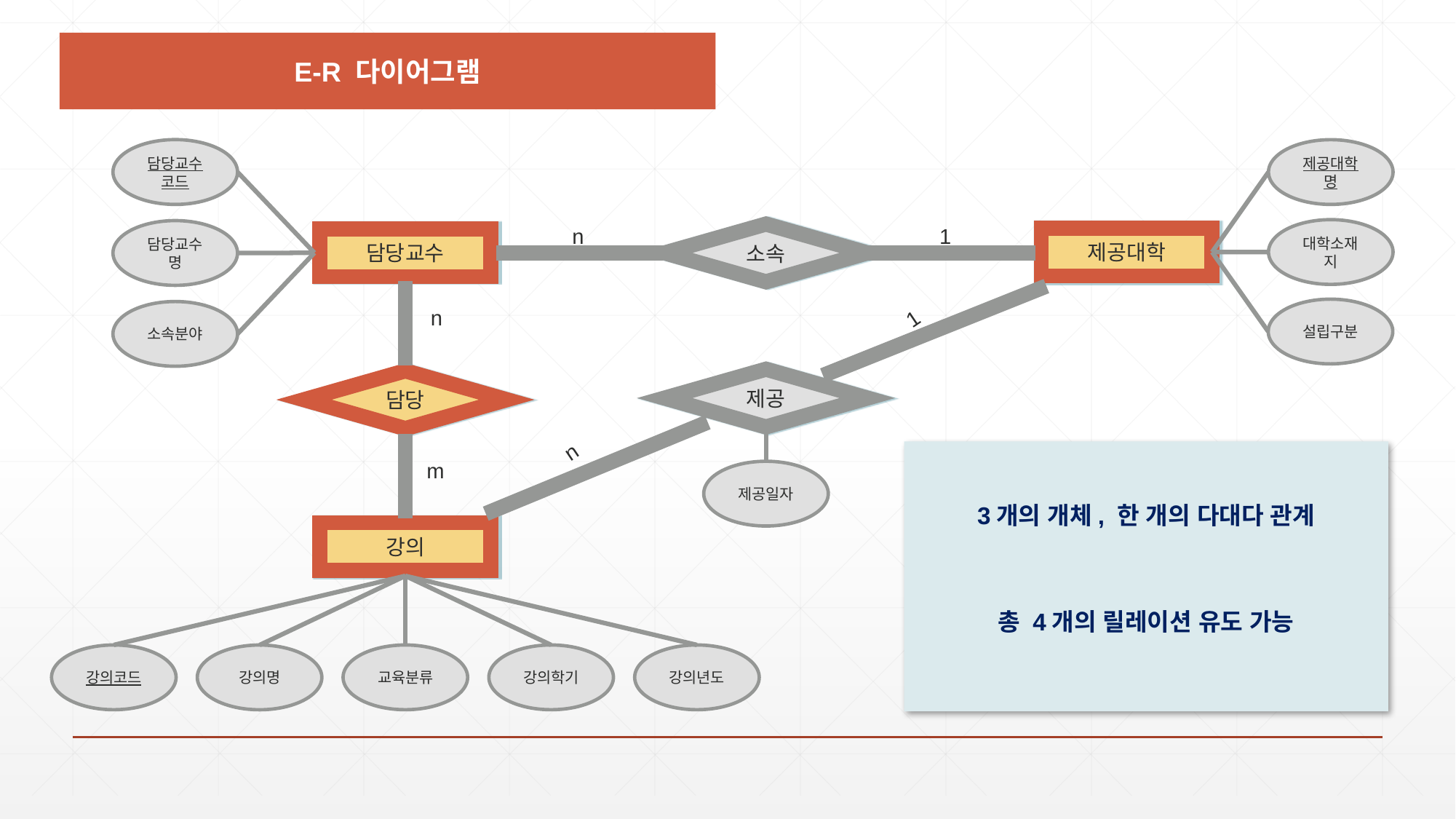

E-R 다이어그램
담당교수
코드
담당교수명
소속분야
제공대학명
대학소재지
1
n
소속
제공대학
담당교수
제공
담당
강의
n
1
n
m
강의년도
강의학기
교육분류
강의코드
강의명
설립구분
제공일자

3개의 개체, 한 개의 다대다 관계

총 4개의 릴레이션 유도 가능